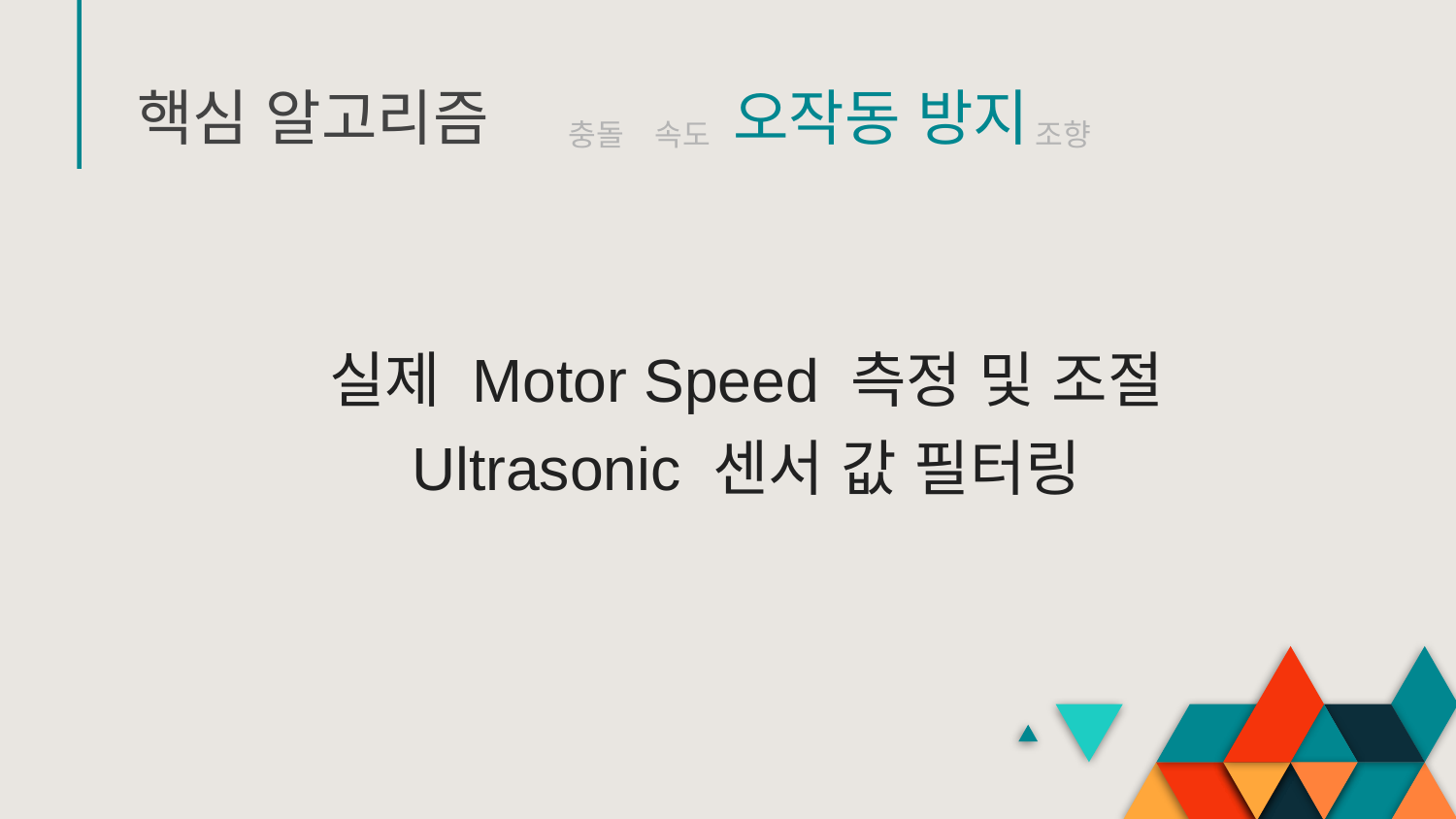

# 핵심 알고리즘
충돌
속도
오작동 방지
조향
실제 Motor Speed 측정 및 조절
Ultrasonic 센서 값 필터링